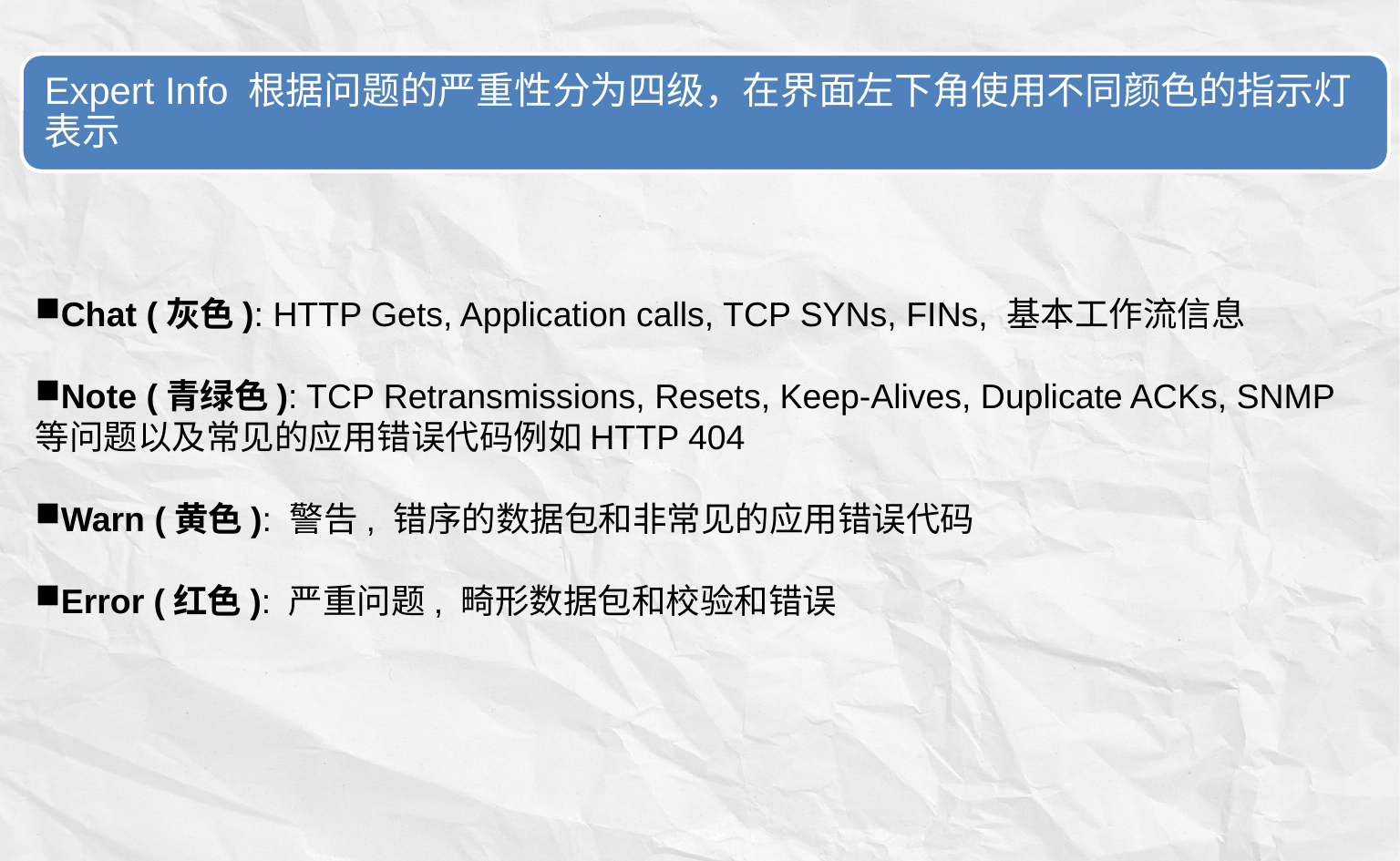

Expert Info 根据问题的严重性分为四级，在界面左下角使用不同颜色的指示灯表示
Chat (灰色): HTTP Gets, Application calls, TCP SYNs, FINs, 基本工作流信息

Note (青绿色): TCP Retransmissions, Resets, Keep-Alives, Duplicate ACKs, SNMP 等问题以及常见的应用错误代码例如HTTP 404

Warn (黄色): 警告, 错序的数据包和非常见的应用错误代码

Error (红色): 严重问题, 畸形数据包和校验和错误